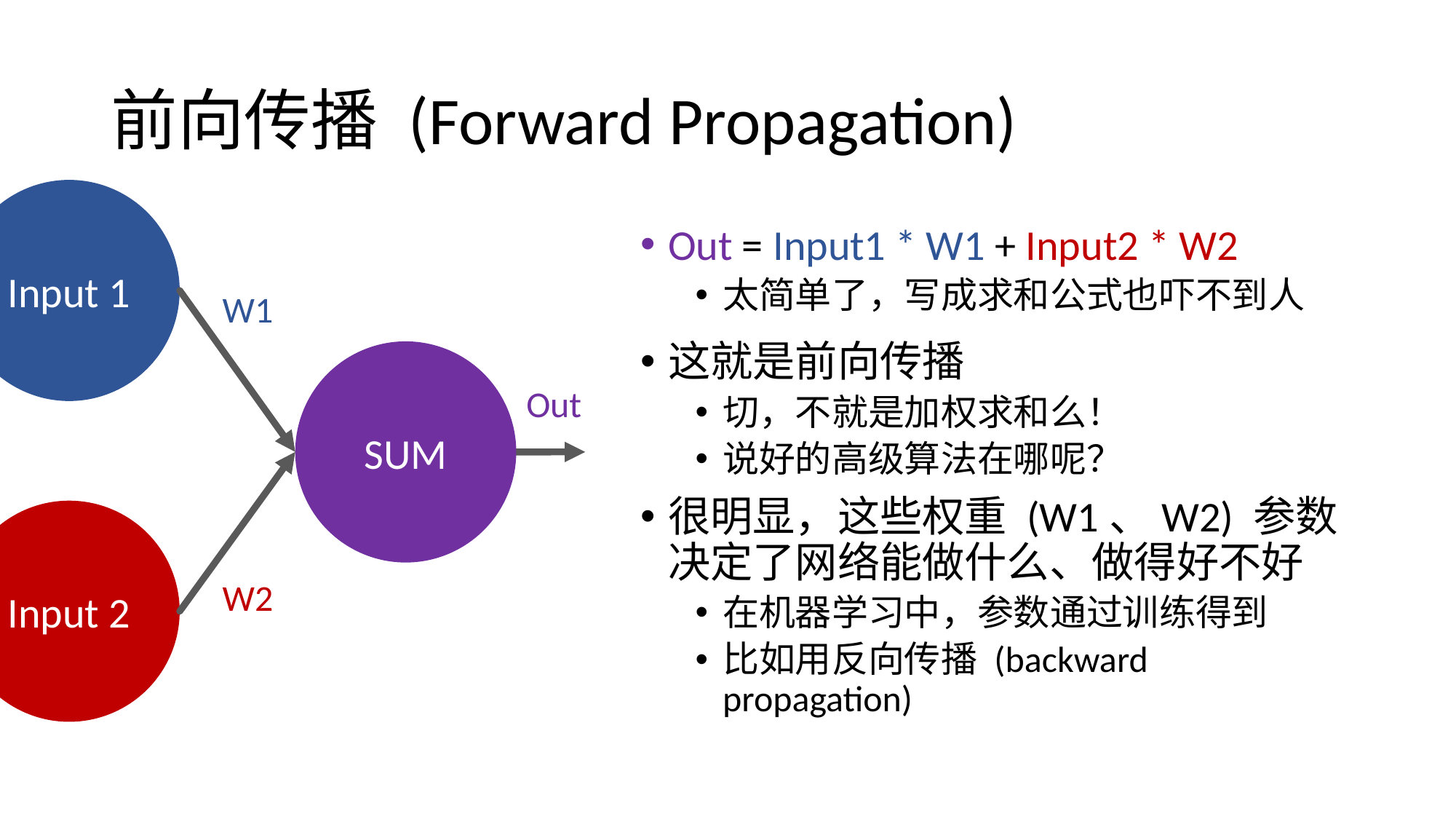

# 前向传播 (Forward Propagation)
Input 1
SUM
Input 2
W1
Out
W2
Out = Input1 * W1 + Input2 * W2
太简单了，写成求和公式也吓不到人
这就是前向传播
切，不就是加权求和么！
说好的高级算法在哪呢？
很明显，这些权重 (W1、W2) 参数决定了网络能做什么、做得好不好
在机器学习中，参数通过训练得到
比如用反向传播 (backward propagation)